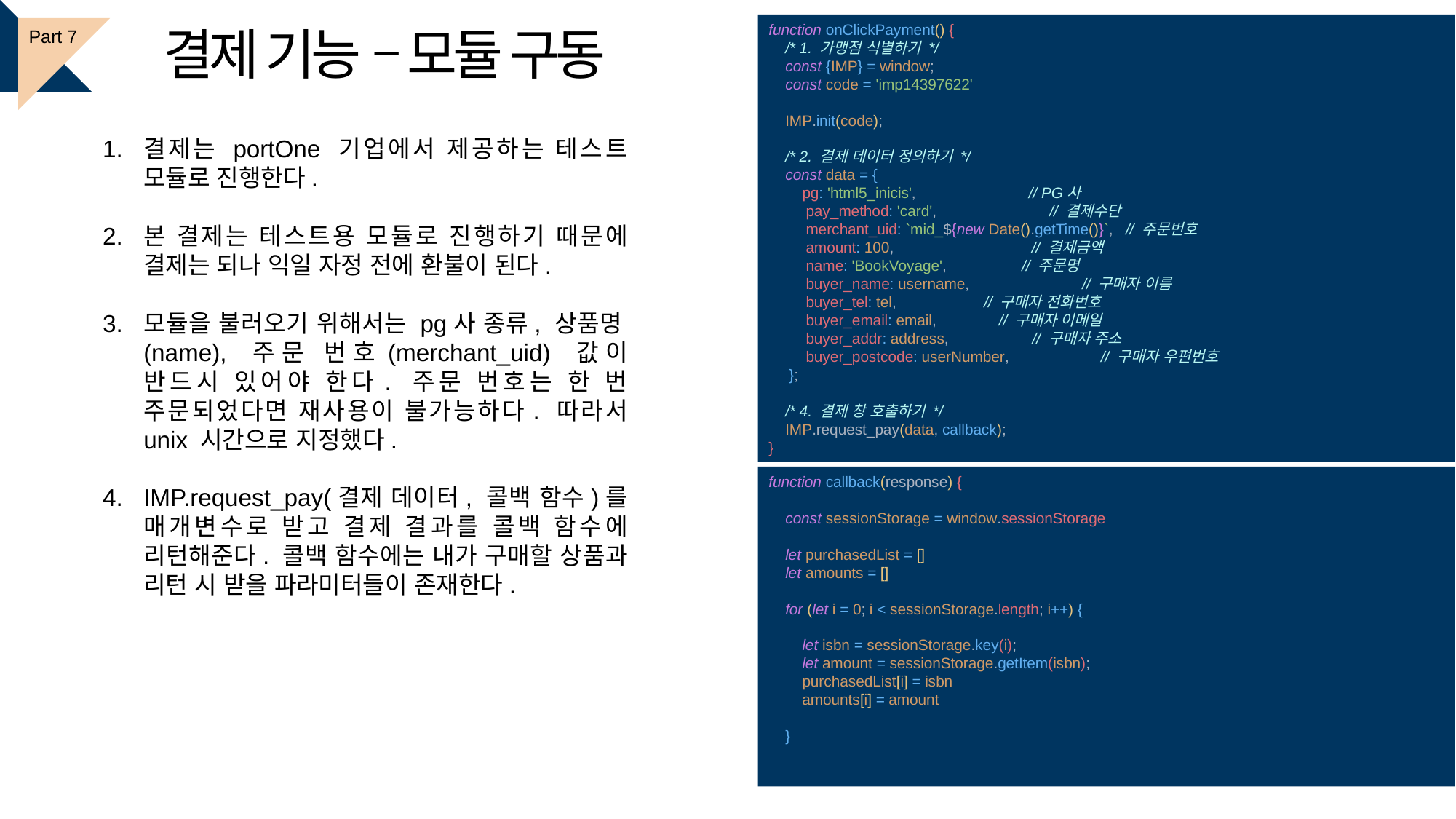

결제 기능 – 모듈 구동
function onClickPayment() {
    /* 1. 가맹점 식별하기 */
    const {IMP} = window;
    const code = 'imp14397622'
    IMP.init(code);
    /* 2. 결제 데이터 정의하기 */
    const data = {
        pg: 'html5_inicis',                           // PG사
        pay_method: 'card',                           // 결제수단
        merchant_uid: `mid_${new Date().getTime()}`,   // 주문번호
        amount: 100,                                 // 결제금액
        name: 'BookVoyage',                  // 주문명
        buyer_name: username,                           // 구매자 이름
        buyer_tel: tel,                     // 구매자 전화번호
        buyer_email: email,               // 구매자 이메일
        buyer_addr: address,                    // 구매자 주소
        buyer_postcode: userNumber,                      // 구매자 우편번호
    };
    /* 4. 결제 창 호출하기 */
    IMP.request_pay(data, callback);
}

Part 7

결제는 portOne 기업에서 제공하는 테스트 모듈로 진행한다.

본 결제는 테스트용 모듈로 진행하기 때문에 결제는 되나 익일 자정 전에 환불이 된다.

모듈을 불러오기 위해서는 pg사 종류, 상품명(name), 주문 번호(merchant_uid) 값이 반드시 있어야 한다. 주문 번호는 한 번 주문되었다면 재사용이 불가능하다. 따라서 unix 시간으로 지정했다.

IMP.request_pay(결제 데이터, 콜백 함수)를 매개변수로 받고 결제 결과를 콜백 함수에 리턴해준다. 콜백 함수에는 내가 구매할 상품과 리턴 시 받을 파라미터들이 존재한다.

function callback(response) {
    const sessionStorage = window.sessionStorage
    let purchasedList = []
    let amounts = []
    for (let i = 0; i < sessionStorage.length; i++) {
        let isbn = sessionStorage.key(i);
        let amount = sessionStorage.getItem(isbn);
        purchasedList[i] = isbn
        amounts[i] = amount
    }